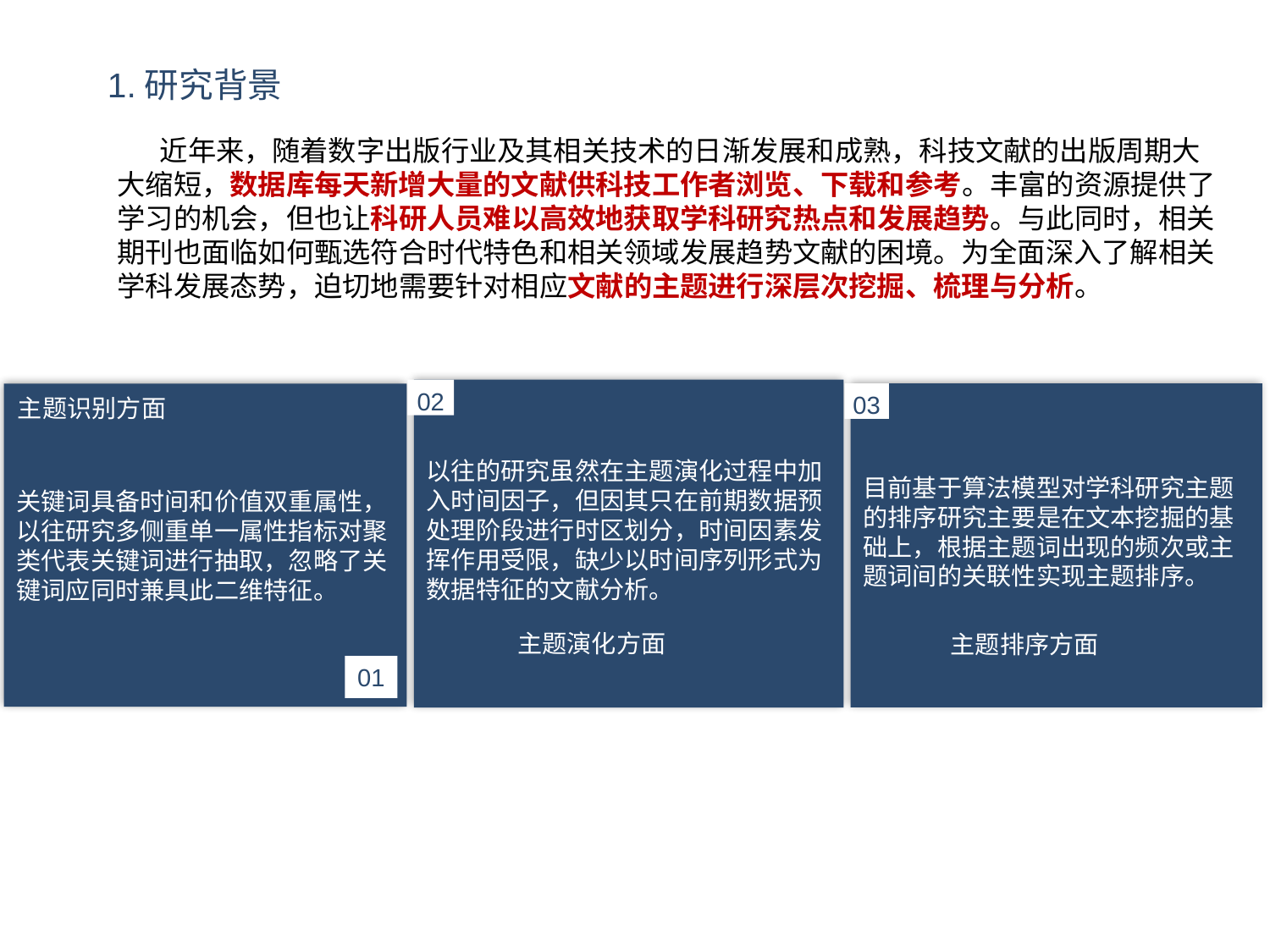

1.研究背景
近年来，随着数字出版行业及其相关技术的日渐发展和成熟，科技文献的出版周期大大缩短，数据库每天新增大量的文献供科技工作者浏览、下载和参考。丰富的资源提供了学习的机会，但也让科研人员难以高效地获取学科研究热点和发展趋势。与此同时，相关期刊也面临如何甄选符合时代特色和相关领域发展趋势文献的困境。为全面深入了解相关学科发展态势，迫切地需要针对相应文献的主题进行深层次挖掘、梳理与分析。
02
以往的研究虽然在主题演化过程中加入时间因子，但因其只在前期数据预处理阶段进行时区划分，时间因素发挥作用受限，缺少以时间序列形式为数据特征的文献分析。

主题演化方面
主题识别方面
关键词具备时间和价值双重属性，以往研究多侧重单一属性指标对聚类代表关键词进行抽取，忽略了关键词应同时兼具此二维特征。
01
03
目前基于算法模型对学科研究主题的排序研究主要是在文本挖掘的基础上，根据主题词出现的频次或主题词间的关联性实现主题排序。

主题排序方面